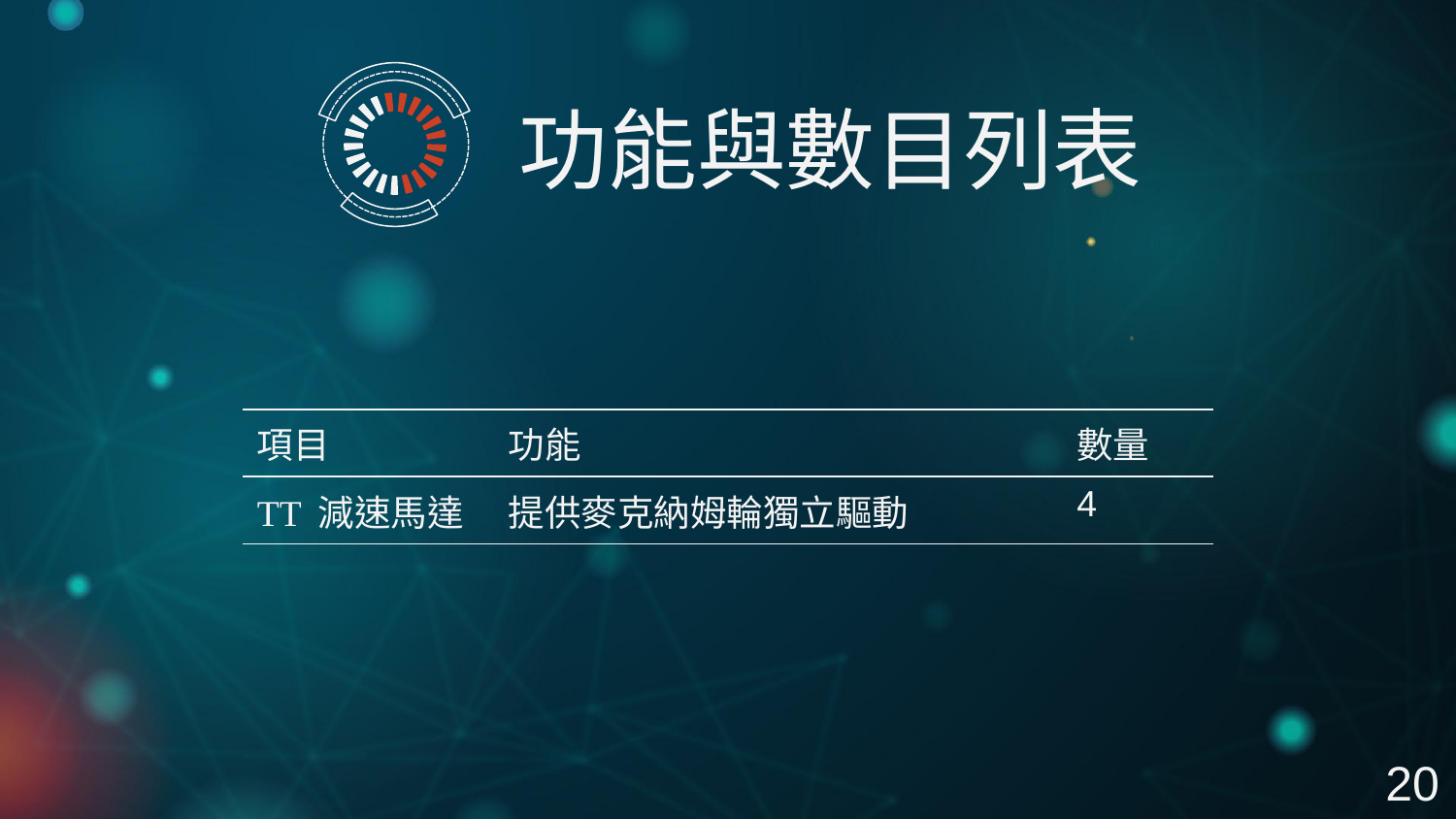

功能與數目列表

| 項目 | 功能 | 數量 |
| --- | --- | --- |
| TT 減速馬達 | 提供麥克納姆輪獨立驅動 | 4 |